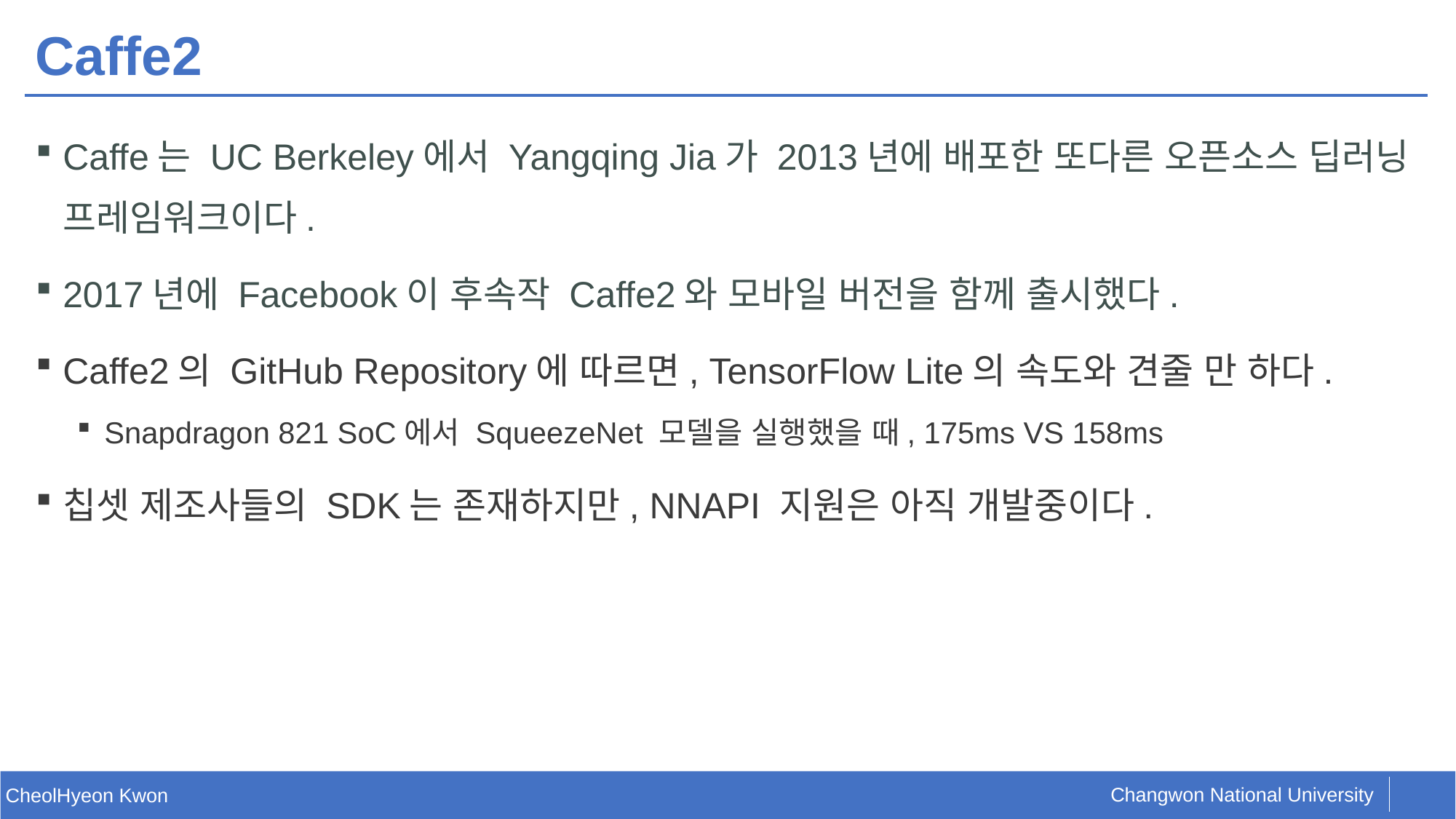

# Caffe2
Caffe는 UC Berkeley에서 Yangqing Jia가 2013년에 배포한 또다른 오픈소스 딥러닝 프레임워크이다.
2017년에 Facebook이 후속작 Caffe2와 모바일 버전을 함께 출시했다.
Caffe2의 GitHub Repository에 따르면, TensorFlow Lite의 속도와 견줄 만 하다.
Snapdragon 821 SoC에서 SqueezeNet 모델을 실행했을 때, 175ms VS 158ms
칩셋 제조사들의 SDK는 존재하지만, NNAPI 지원은 아직 개발중이다.